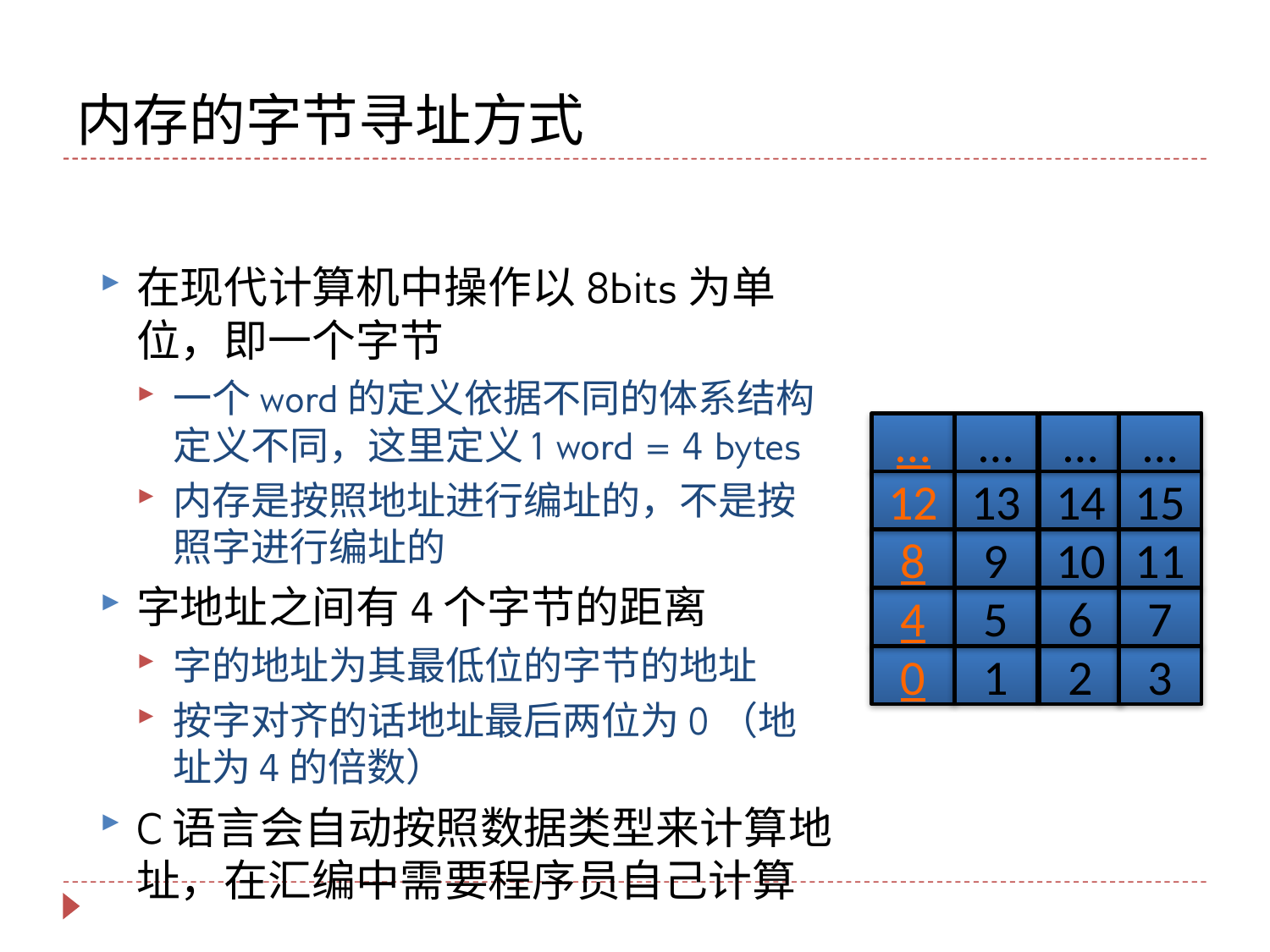

# 内存的字节寻址方式
在现代计算机中操作以8bits为单位，即一个字节
一个word的定义依据不同的体系结构定义不同，这里定义1 word = 4 bytes
内存是按照地址进行编址的，不是按照字进行编址的
字地址之间有4个字节的距离
字的地址为其最低位的字节的地址
按字对齐的话地址最后两位为0（地址为4的倍数）
C语言会自动按照数据类型来计算地址，在汇编中需要程序员自己计算
…
12
8
4
0
…
13
9
5
1
…
14
10
6
2
…
15
11
7
3